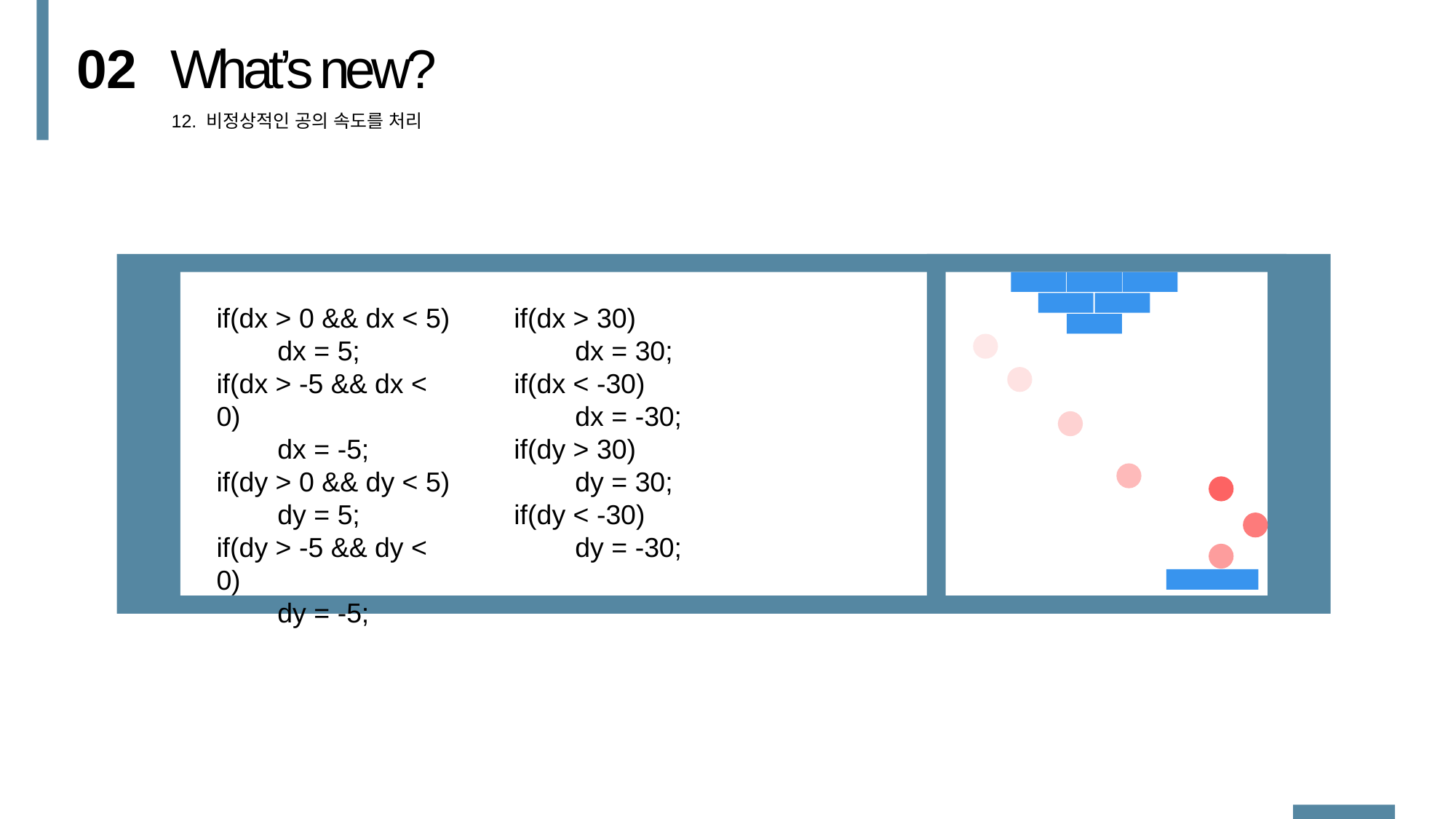

02
What’s new?
12. 비정상적인 공의 속도를 처리

if(dx > 0 && dx < 5)
        dx = 5;
if(dx > -5 && dx < 0)
        dx = -5;
if(dy > 0 && dy < 5)
        dy = 5;
if(dy > -5 && dy < 0)
        dy = -5;
if(dx > 30)
        dx = 30;
if(dx < -30)
        dx = -30;
if(dy > 30)
        dy = 30;
if(dy < -30)
        dy = -30;